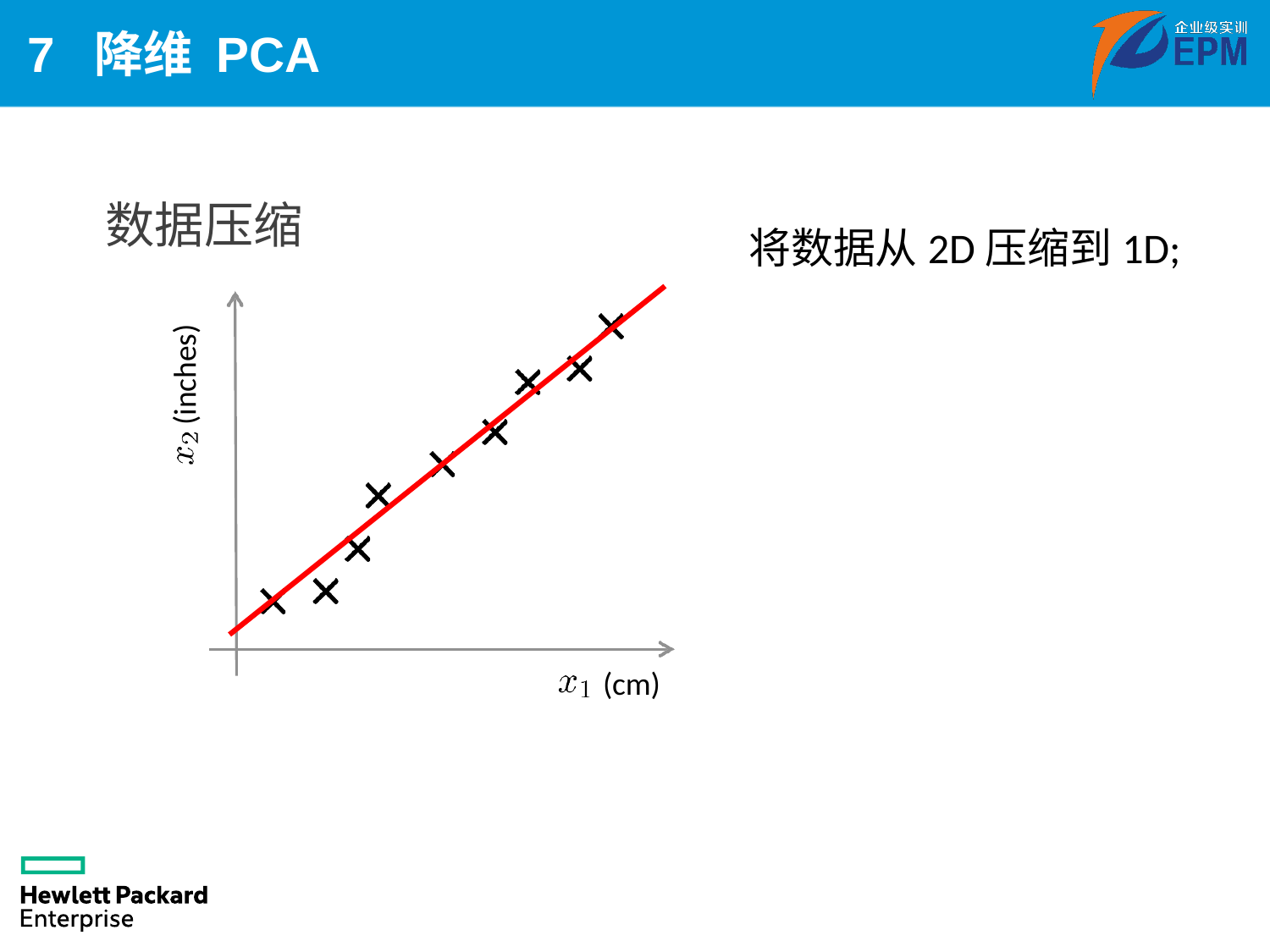

# 7  降维 PCA
数据压缩
将数据从2D压缩到1D;

(inches)

(cm)